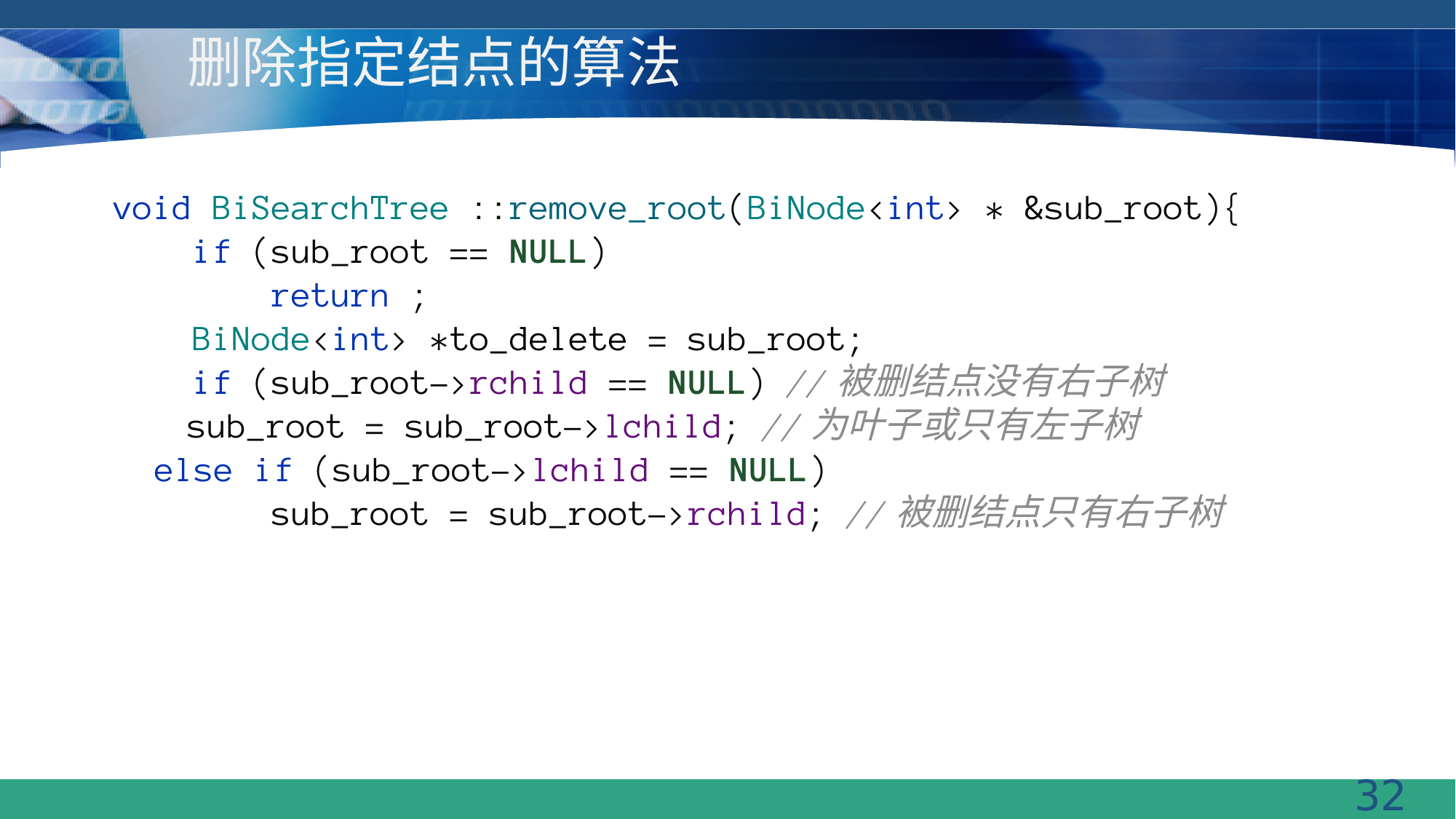

# 删除指定结点的算法
void BiSearchTree ::remove_root(BiNode<int> * &sub_root){
    if (sub_root == NULL)
        return ;
    BiNode<int> *to_delete = sub_root;
    if (sub_root->rchild == NULL) //被删结点没有右子树
        sub_root = sub_root->lchild; //为叶子或只有左子树
    else if (sub_root->lchild == NULL)
        sub_root = sub_root->rchild; //被删结点只有右子树